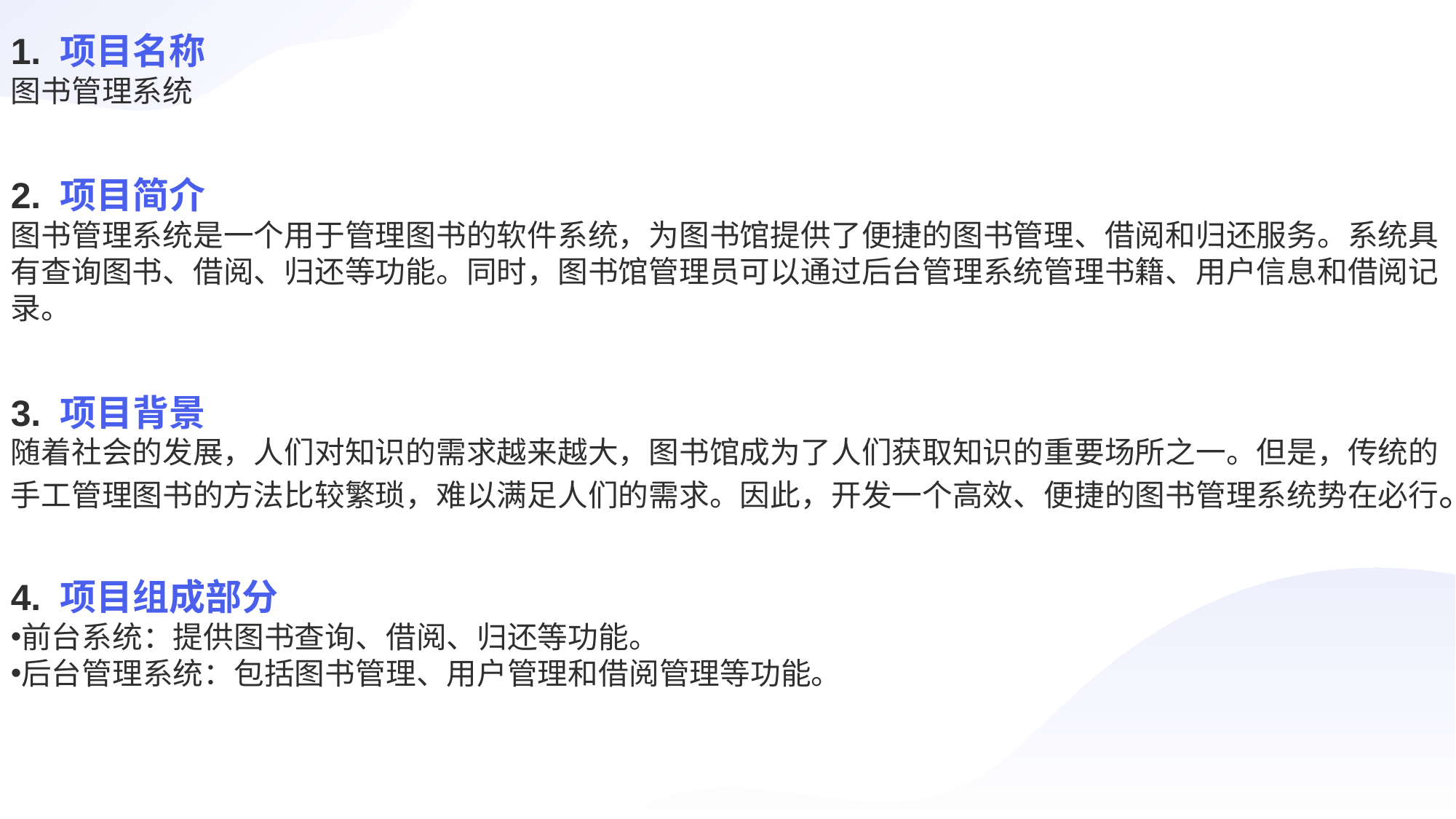

1. 项目名称
图书管理系统
2. 项目简介
图书管理系统是一个用于管理图书的软件系统，为图书馆提供了便捷的图书管理、借阅和归还服务。系统具有查询图书、借阅、归还等功能。同时，图书馆管理员可以通过后台管理系统管理书籍、用户信息和借阅记录。
3. 项目背景
随着社会的发展，人们对知识的需求越来越大，图书馆成为了人们获取知识的重要场所之一。但是，传统的手工管理图书的方法比较繁琐，难以满足人们的需求。因此，开发一个高效、便捷的图书管理系统势在必行。
4. 项目组成部分
前台系统：提供图书查询、借阅、归还等功能。
后台管理系统：包括图书管理、用户管理和借阅管理等功能。